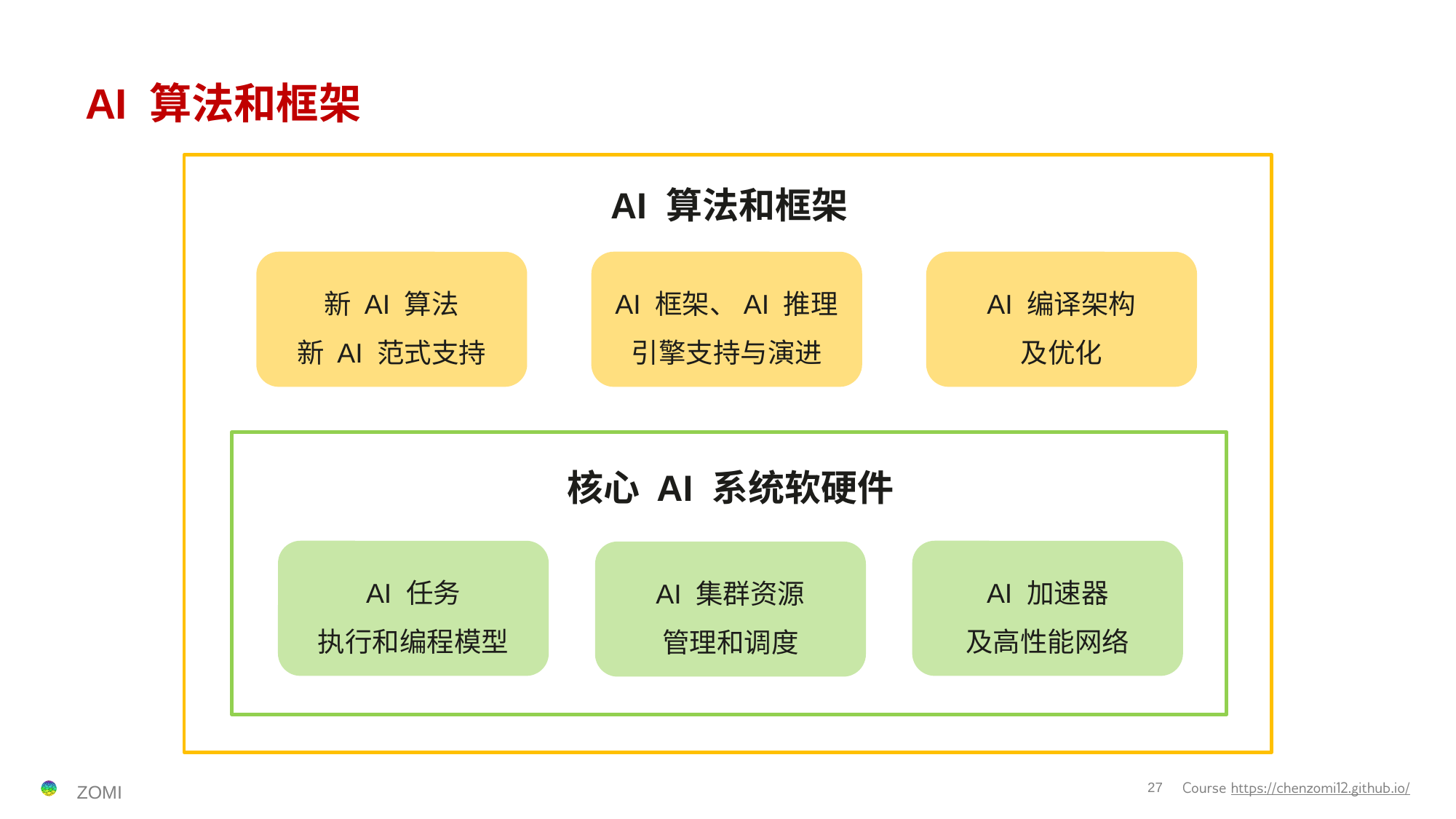

# AI 算法和框架

AI 算法和框架
新 AI 算法
新 AI 范式支持
AI 框架、AI 推理引擎支持与演进
AI 编译架构
及优化

核心 AI 系统软硬件
AI 加速器
及高性能网络
AI 任务
执行和编程模型
AI 集群资源
管理和调度